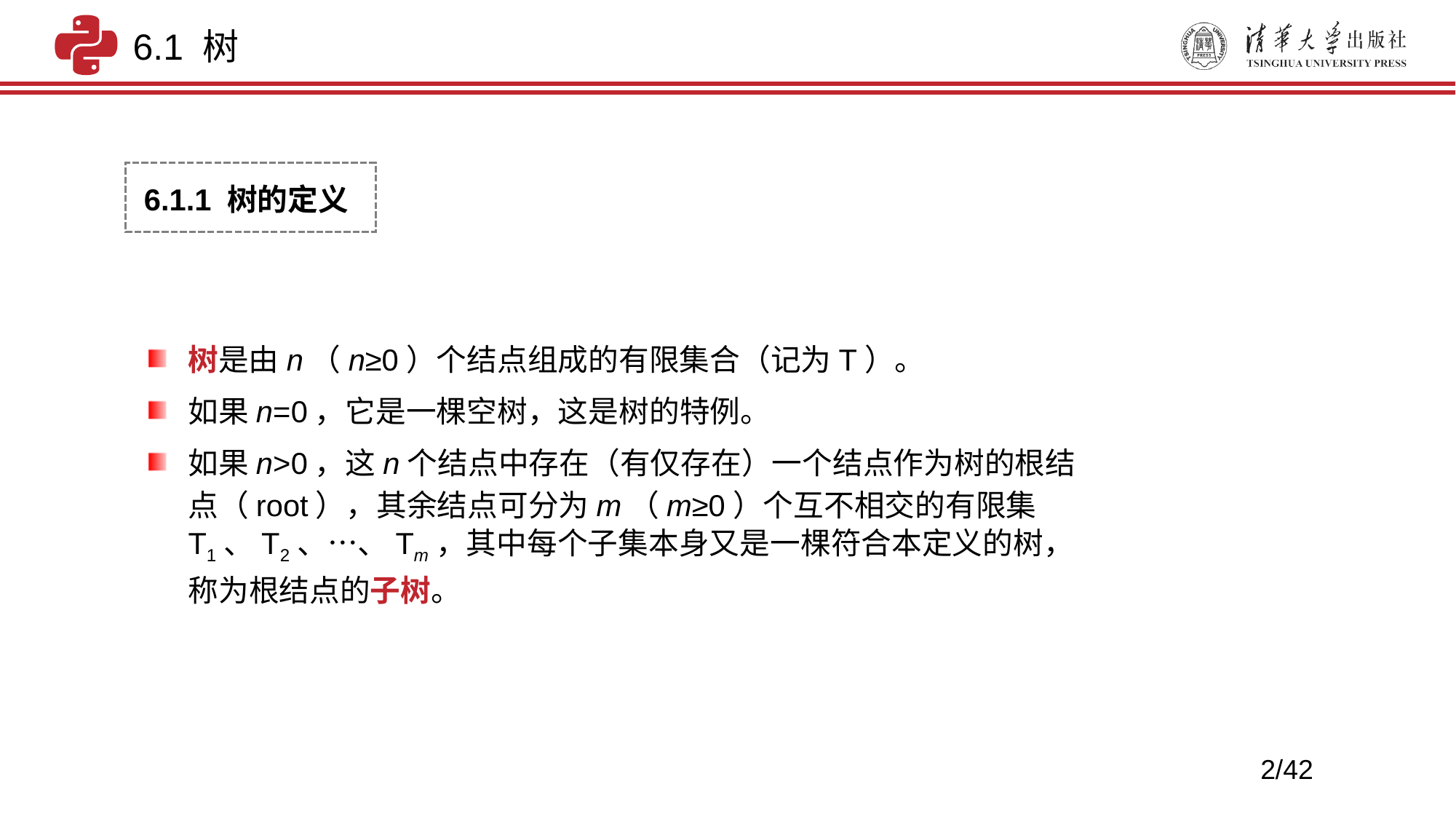

6.1 树

6.1.1 树的定义
树是由n（n≥0）个结点组成的有限集合（记为T）。
如果n=0，它是一棵空树，这是树的特例。
如果n>0，这n个结点中存在（有仅存在）一个结点作为树的根结点（root），其余结点可分为m（m≥0）个互不相交的有限集T1、T2、…、Tm，其中每个子集本身又是一棵符合本定义的树，称为根结点的子树。
2/42